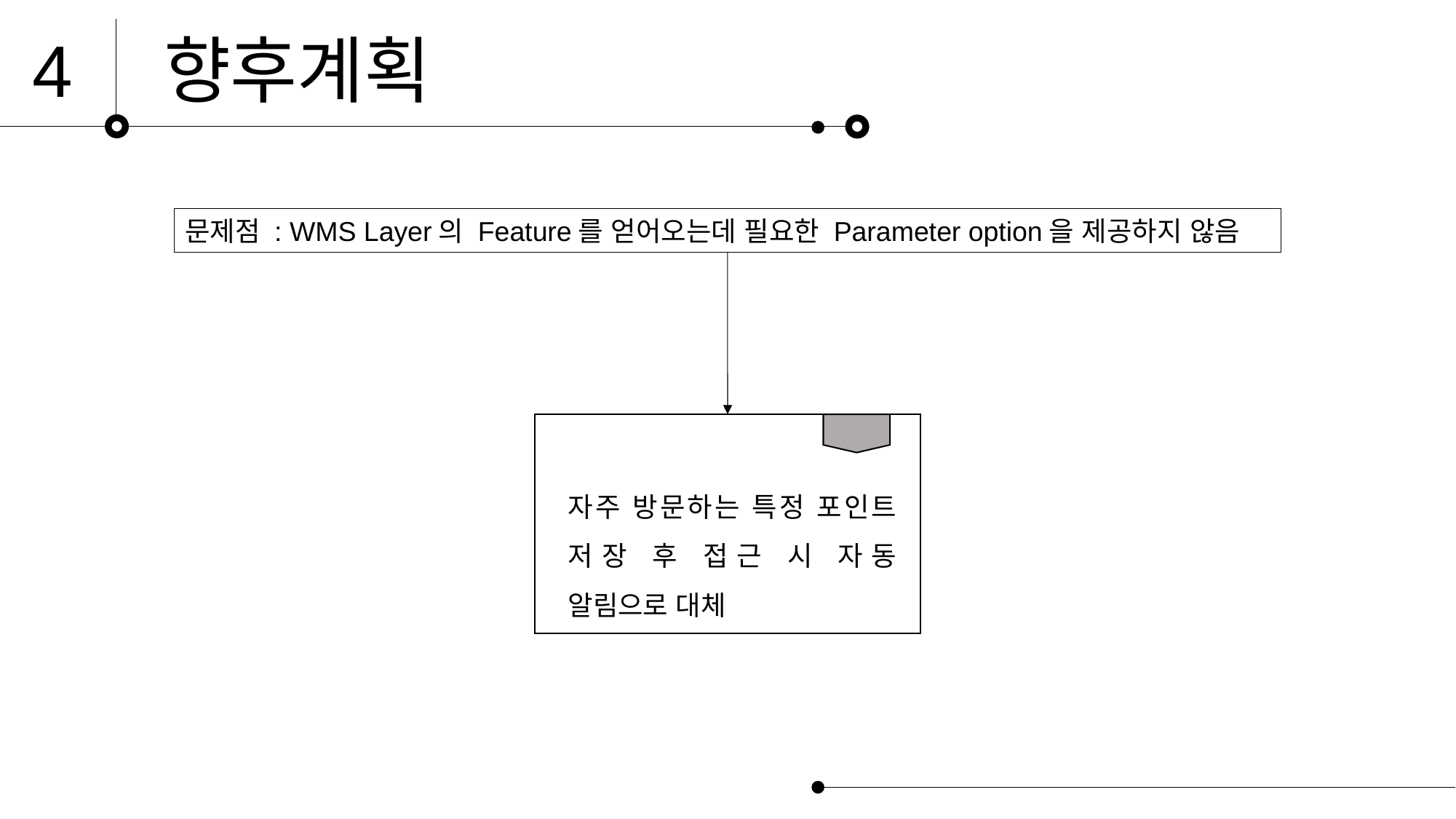

4
향후계획
2
문제점 : WMS Layer의 Feature를 얻어오는데 필요한 Parameter option을 제공하지 않음
2

자주 방문하는 특정 포인트 저장 후 접근 시 자동 알림으로 대체